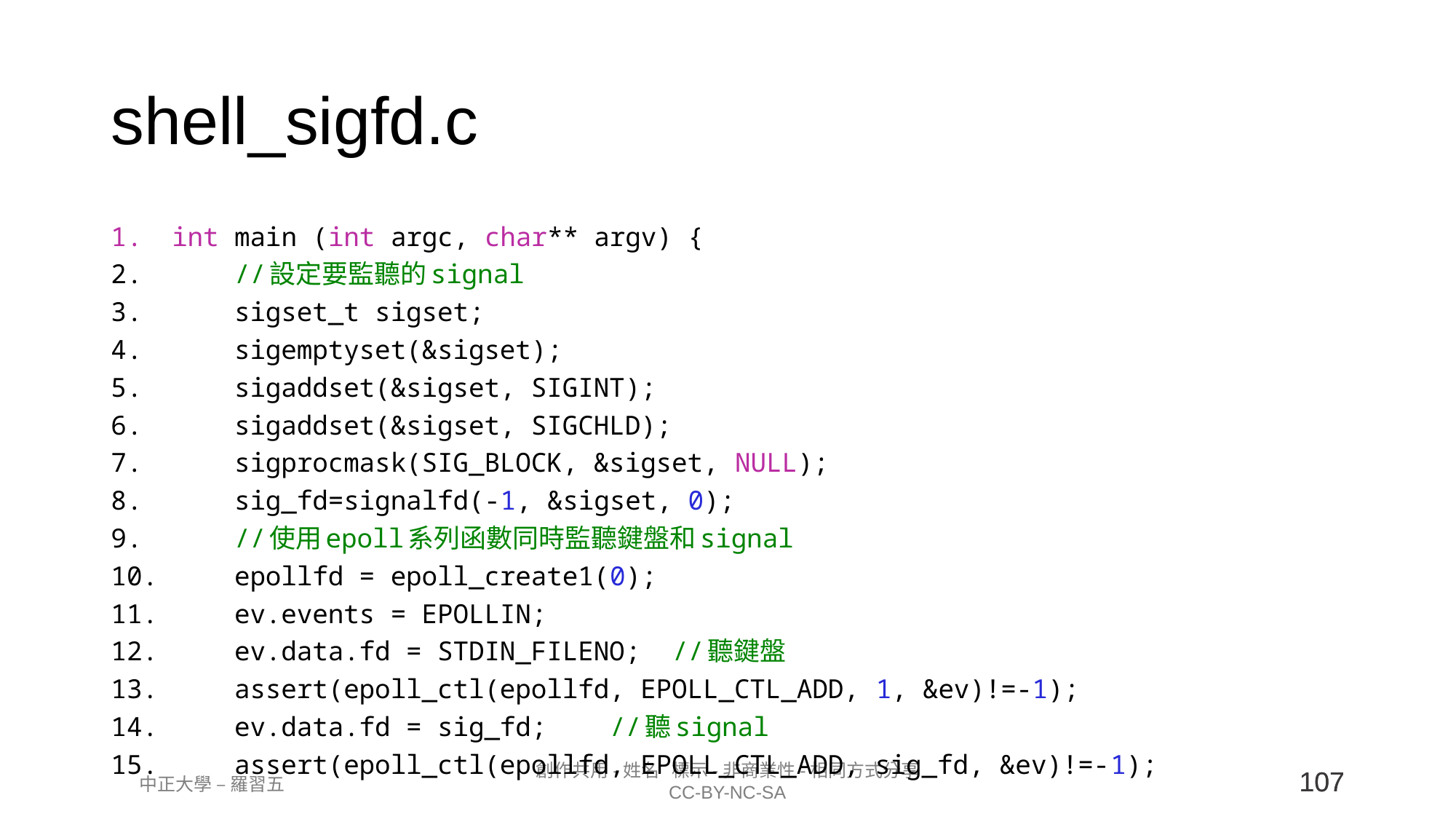

# shell_sigfd.c
int main (int argc, char** argv) {
    //設定要監聽的signal
    sigset_t sigset;
    sigemptyset(&sigset);
    sigaddset(&sigset, SIGINT);
    sigaddset(&sigset, SIGCHLD);
    sigprocmask(SIG_BLOCK, &sigset, NULL);
    sig_fd=signalfd(-1, &sigset, 0);
    //使用epoll系列函數同時監聽鍵盤和signal
    epollfd = epoll_create1(0);
    ev.events = EPOLLIN;
    ev.data.fd = STDIN_FILENO;  //聽鍵盤
    assert(epoll_ctl(epollfd, EPOLL_CTL_ADD, 1, &ev)!=-1);
    ev.data.fd = sig_fd;    //聽signal
    assert(epoll_ctl(epollfd, EPOLL_CTL_ADD, sig_fd, &ev)!=-1);